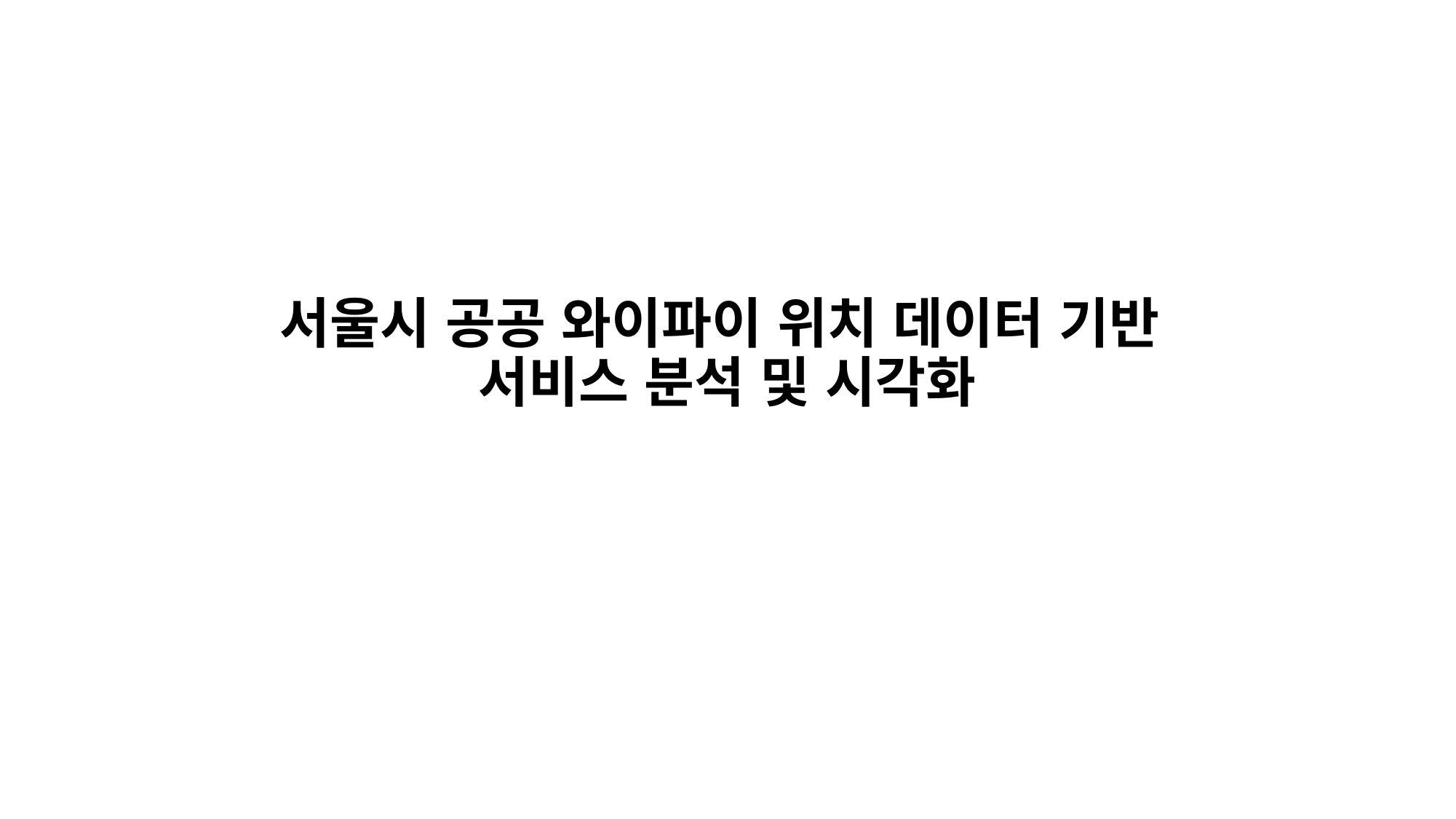

# 서울시 공공 와이파이 위치 데이터 기반 서비스 분석 및 시각화